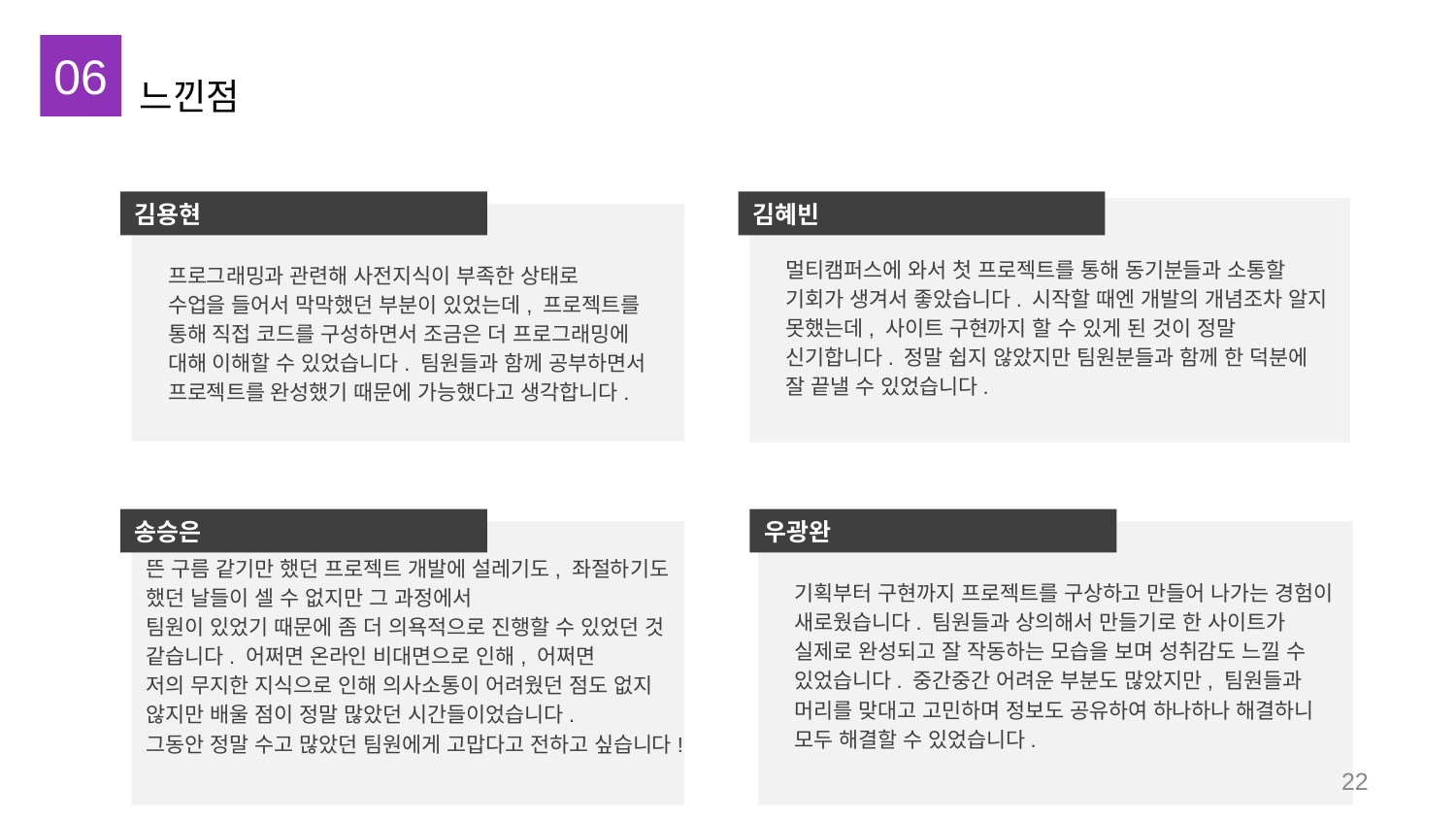

06
느낀점
김용현
김혜빈

멀티캠퍼스에 와서 첫 프로젝트를 통해 동기분들과 소통할 기회가 생겨서 좋았습니다. 시작할 때엔 개발의 개념조차 알지 못했는데, 사이트 구현까지 할 수 있게 된 것이 정말 신기합니다. 정말 쉽지 않았지만 팀원분들과 함께 한 덕분에 잘 끝낼 수 있었습니다.
프로그래밍과 관련해 사전지식이 부족한 상태로
수업을 들어서 막막했던 부분이 있었는데, 프로젝트를
통해 직접 코드를 구성하면서 조금은 더 프로그래밍에
대해 이해할 수 있었습니다. 팀원들과 함께 공부하면서
프로젝트를 완성했기 때문에 가능했다고 생각합니다.
송승은
우광완

뜬 구름 같기만 했던 프로젝트 개발에 설레기도, 좌절하기도 했던 날들이 셀 수 없지만 그 과정에서
팀원이 있었기 때문에 좀 더 의욕적으로 진행할 수 있었던 것 같습니다. 어쩌면 온라인 비대면으로 인해, 어쩌면
저의 무지한 지식으로 인해 의사소통이 어려웠던 점도 없지 않지만 배울 점이 정말 많았던 시간들이었습니다.
그동안 정말 수고 많았던 팀원에게 고맙다고 전하고 싶습니다!
기획부터 구현까지 프로젝트를 구상하고 만들어 나가는 경험이 새로웠습니다. 팀원들과 상의해서 만들기로 한 사이트가 실제로 완성되고 잘 작동하는 모습을 보며 성취감도 느낄 수 있었습니다. 중간중간 어려운 부분도 많았지만, 팀원들과 머리를 맞대고 고민하며 정보도 공유하여 하나하나 해결하니 모두 해결할 수 있었습니다.
22